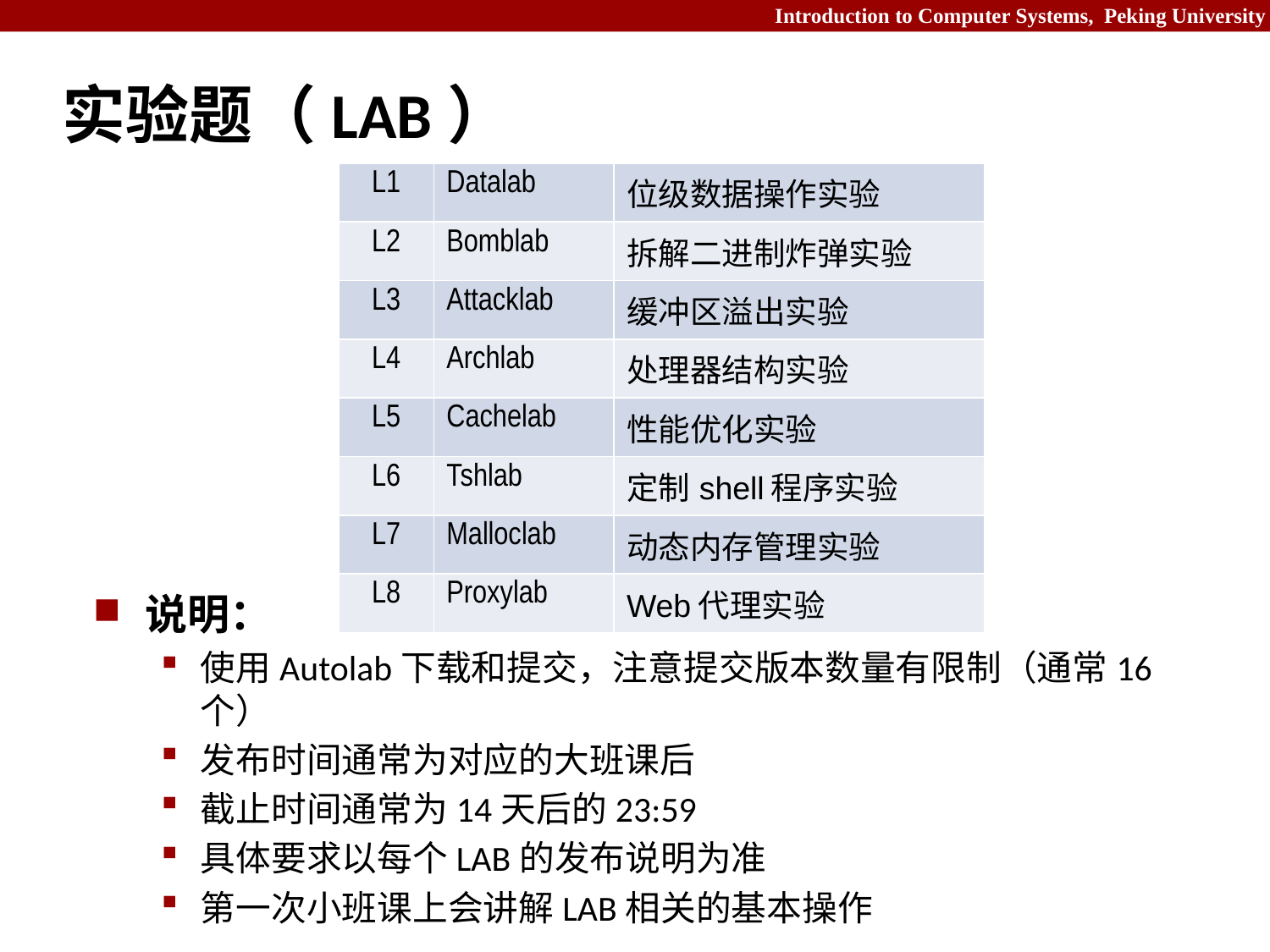

# 实验题（LAB）
| L1 | Datalab | 位级数据操作实验 |
| --- | --- | --- |
| L2 | Bomblab | 拆解二进制炸弹实验 |
| L3 | Attacklab | 缓冲区溢出实验 |
| L4 | Archlab | 处理器结构实验 |
| L5 | Cachelab | 性能优化实验 |
| L6 | Tshlab | 定制shell程序实验 |
| L7 | Malloclab | 动态内存管理实验 |
| L8 | Proxylab | Web代理实验 |
说明：
使用Autolab下载和提交，注意提交版本数量有限制（通常16个）
发布时间通常为对应的大班课后
截止时间通常为14天后的23:59
具体要求以每个LAB的发布说明为准
第一次小班课上会讲解LAB相关的基本操作